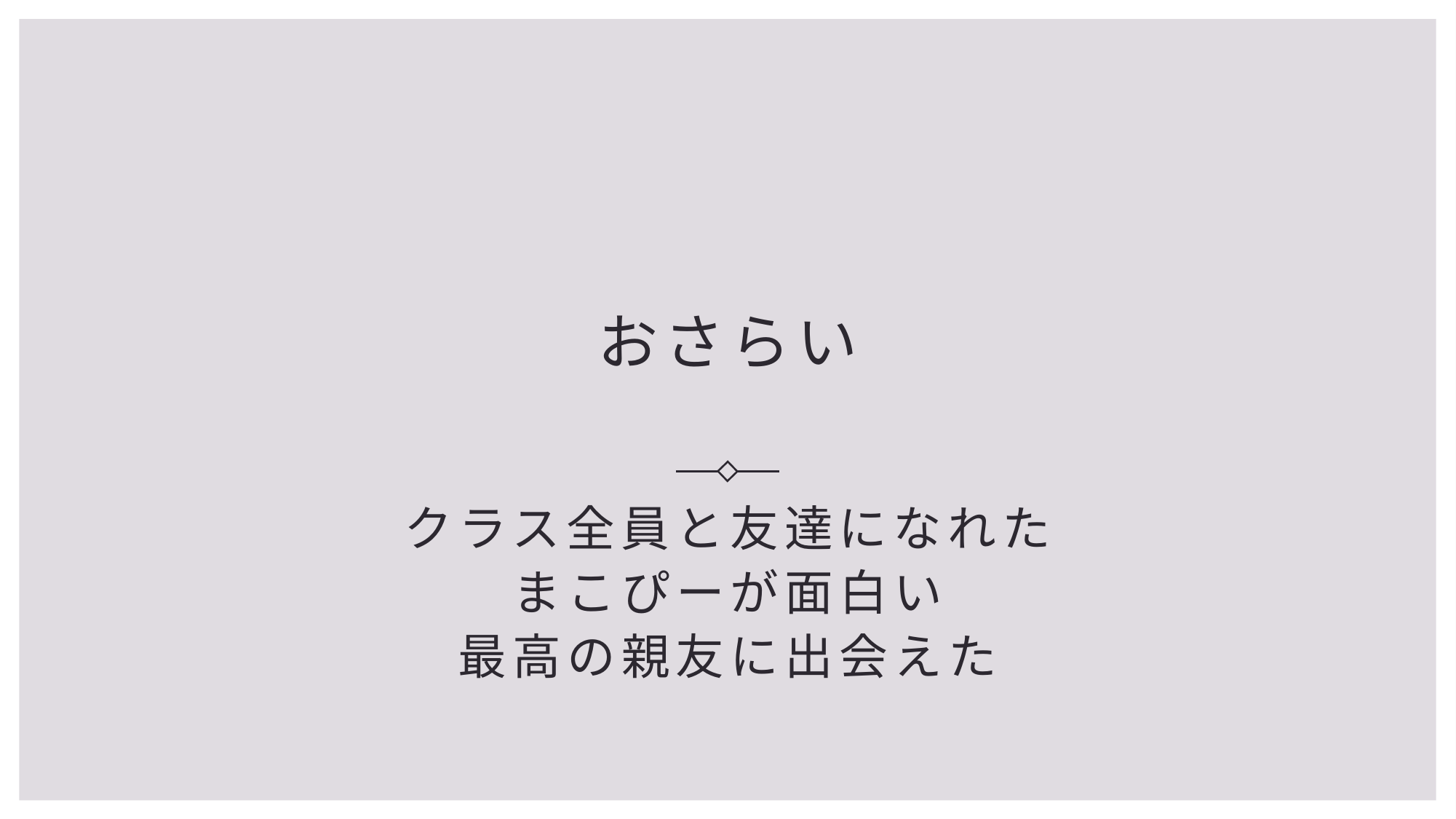

# おさらい

クラス全員と友達になれた
まこぴーが面白い
最高の親友に出会えた